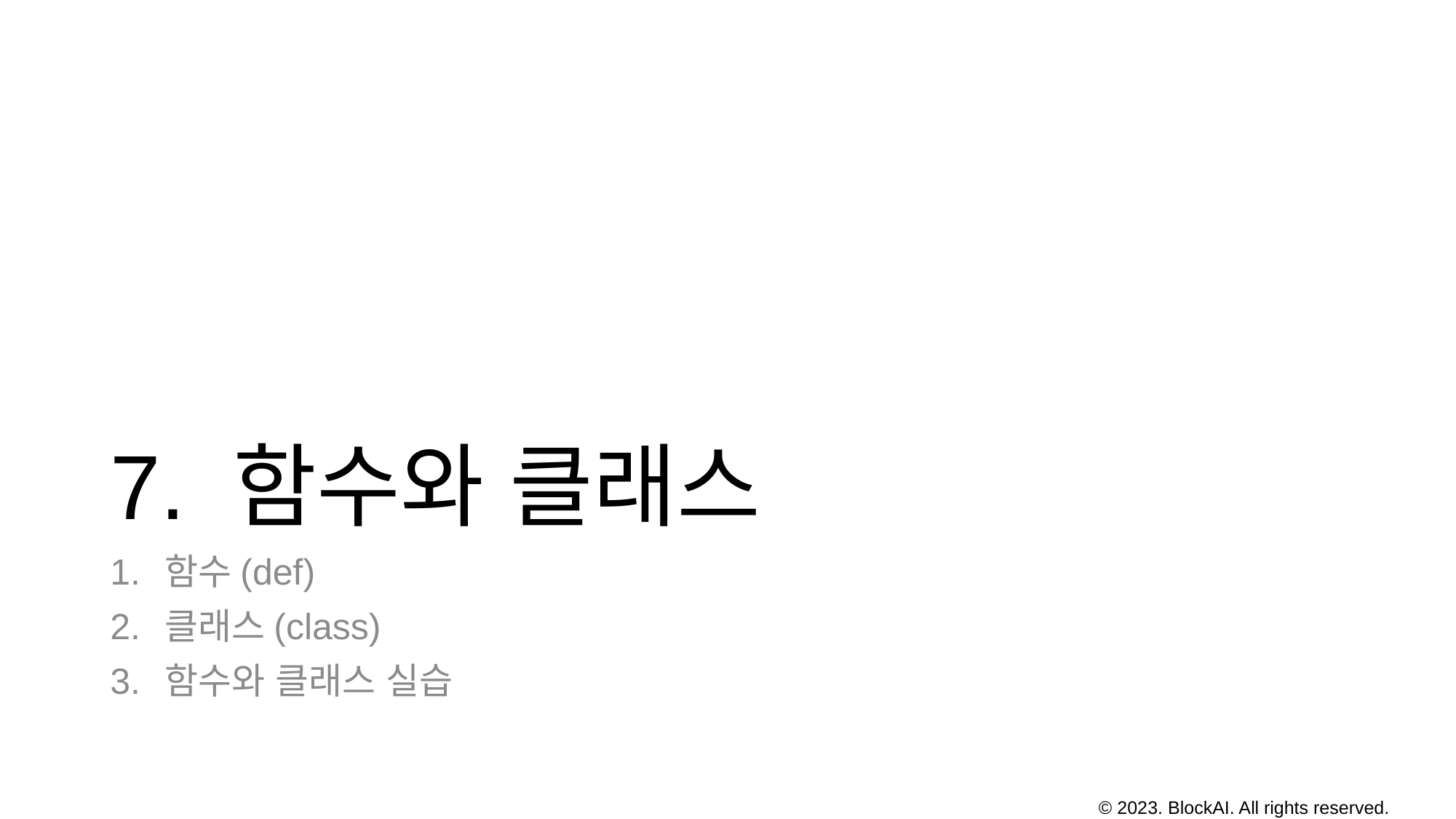

# 7. 함수와 클래스
함수(def)
클래스(class)
함수와 클래스 실습